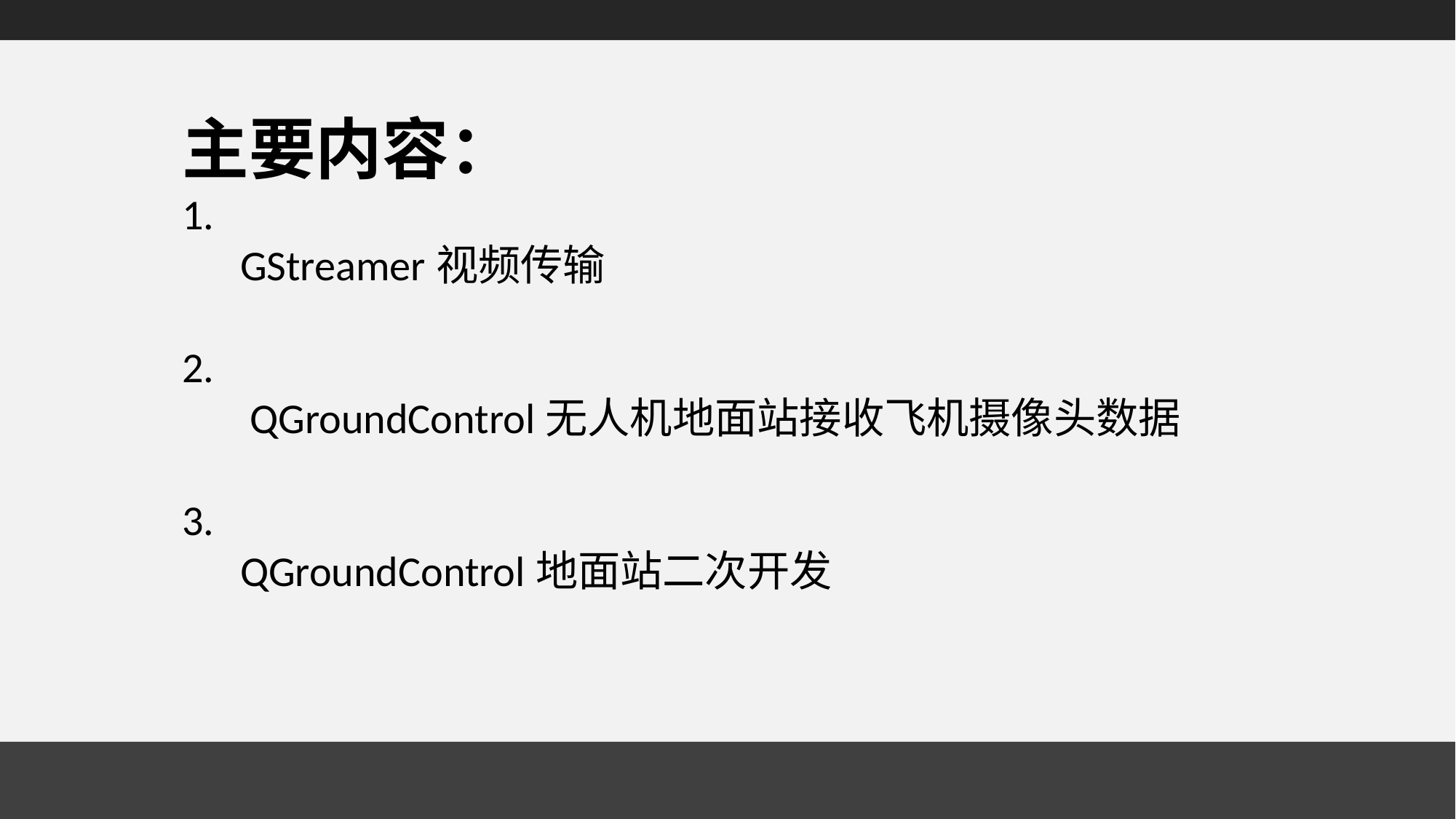

主要内容：
1.
      GStreamer视频传输

2.
       QGroundControl无人机地面站接收飞机摄像头数据

3.
      QGroundControl地面站二次开发